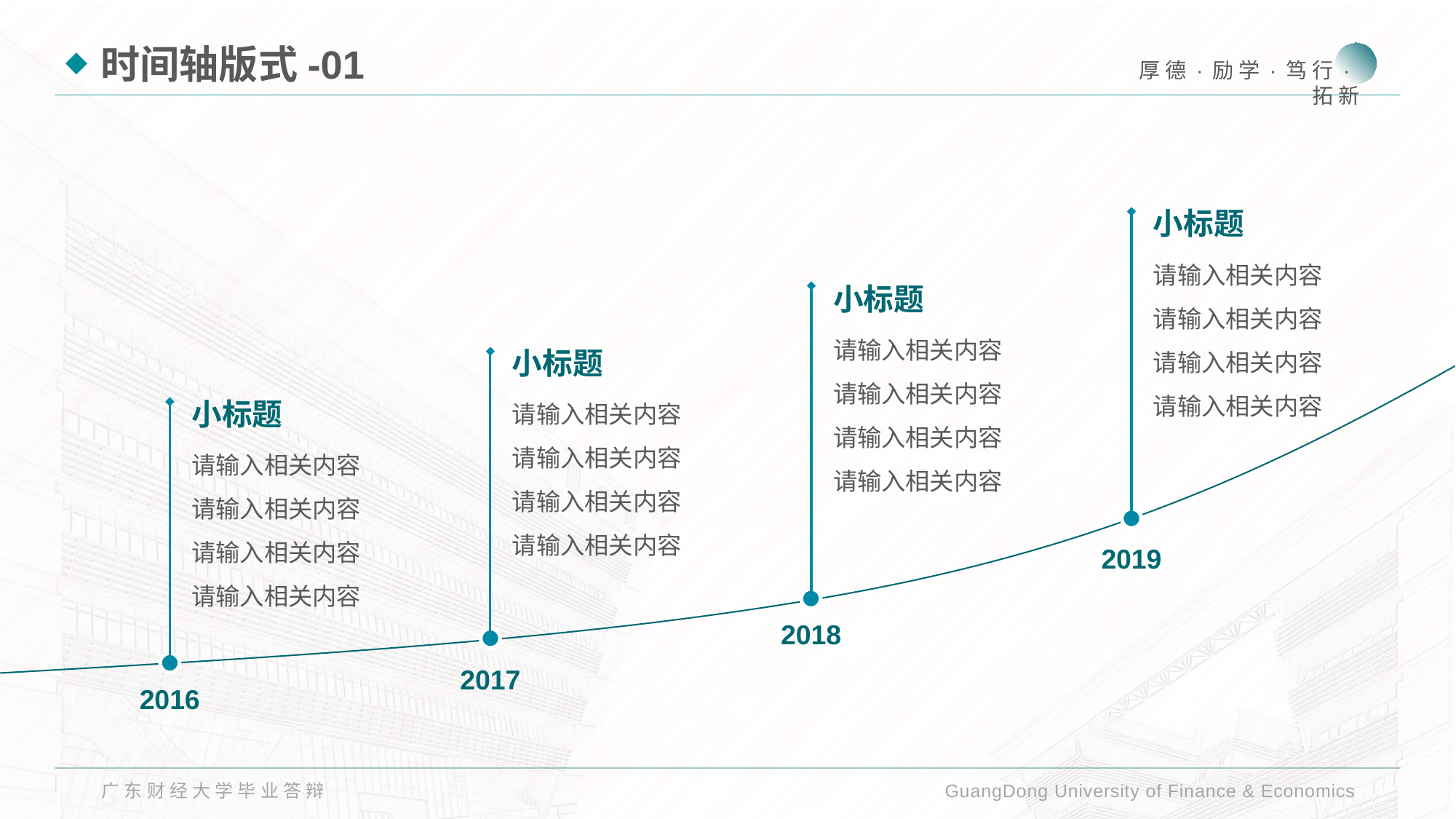

时间轴版式-01
小标题
请输入相关内容请输入相关内容请输入相关内容请输入相关内容
小标题
请输入相关内容请输入相关内容请输入相关内容请输入相关内容

小标题
请输入相关内容请输入相关内容请输入相关内容请输入相关内容
小标题
请输入相关内容请输入相关内容请输入相关内容请输入相关内容

2019

2018

2017
2016